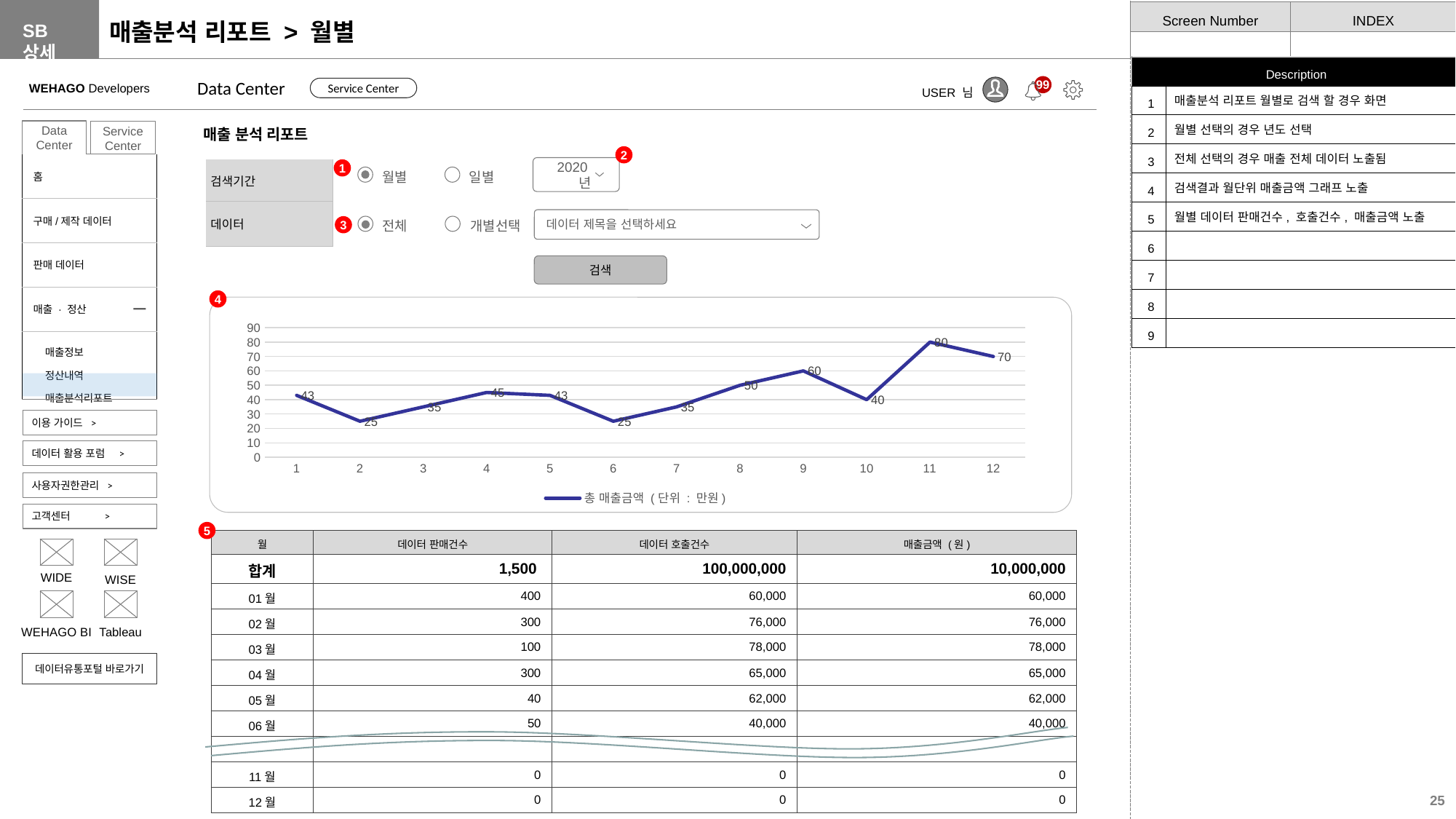

# 매출분석 리포트 > 월별
| Description |  |
| --- | --- |
| 1 | 매출분석 리포트 월별로 검색 할 경우 화면 |
| 2 | 월별 선택의 경우 년도 선택 |
| 3 | 전체 선택의 경우 매출 전체 데이터 노출됨 |
| 4 | 검색결과 월단위 매출금액 그래프 노출 |
| 5 | 월별 데이터 판매건수, 호출건수, 매출금액 노출 |
| 6 |  |
| 7 |  |
| 8 |  |
| 9 |  |
Data Center
WEHAGO Developers
99

Service Center
USER 님

매출 분석 리포트
Data Center
Service Center
2
| 홈 |
| --- |
| 구매/제작 데이터 |
| 판매 데이터 |
| 매출 · 정산 |
| 매출정보 정산내역 매출분석리포트 |
2020년

| 검색기간 |  |
| --- | --- |
| 데이터 |  |
1
월별

일별

데이터 제목을 선택하세요

전체

개별선택

3

검색
4

### Chart

| Category | 총 매출금액 (단위 : 만원) |
|---|---|
| 1 | 43.0 |
| 2 | 25.0 |
| 3 | 35.0 |
| 4 | 45.0 |
| 5 | 43.0 |
| 6 | 25.0 |
| 7 | 35.0 |
| 8 | 50.0 |
| 9 | 60.0 |
| 10 | 40.0 |
| 11 | 80.0 |
| 12 | 70.0 |
이용 가이드  >
데이터 활용 포럼    >
사용자권한관리  >
고객센터           >
5
| 월 | 데이터 판매건수 | 데이터 호출건수 | 매출금액 (원) |
| --- | --- | --- | --- |
| 합계 | 1,500 | 100,000,000 | 10,000,000 |
| 01월 | 400 | 60,000 | 60,000 |
| 02월 | 300 | 76,000 | 76,000 |
| 03월 | 100 | 78,000 | 78,000 |
| 04월 | 300 | 65,000 | 65,000 |
| 05월 | 40 | 62,000 | 62,000 |
| 06월 | 50 | 40,000 | 40,000 |
|  |  |  |  |
| 11월 | 0 | 0 | 0 |
| 12월 | 0 | 0 | 0 |

WIDE
WISE

WEHAGO BI
Tableau
데이터유통포털 바로가기